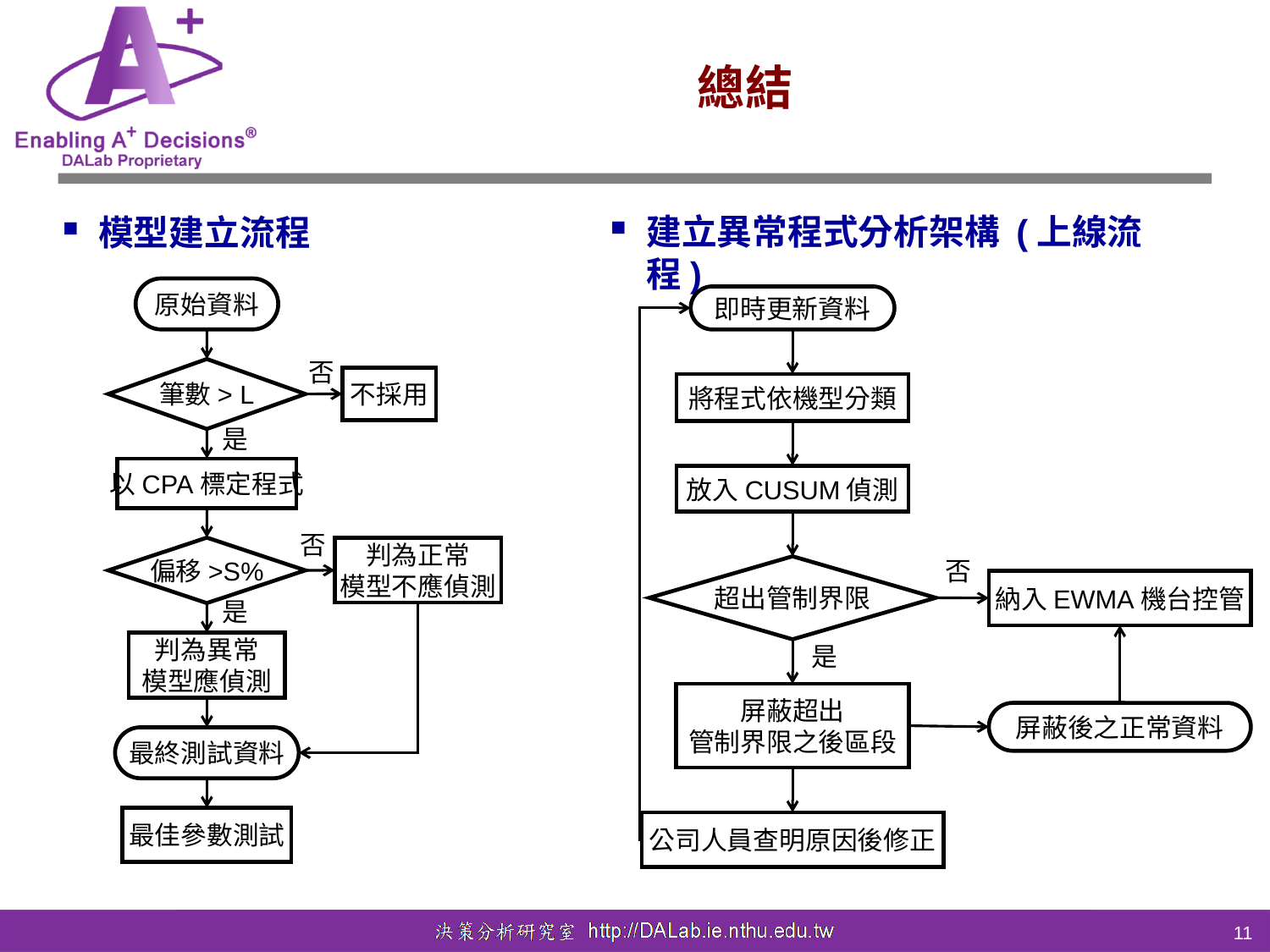

# 總結
建立異常程式分析架構 (上線流程)
模型建立流程
原始資料
否
筆數> L
不採用
是
以CPA標定程式
否
偏移>S%
判為正常
模型不應偵測
是
判為異常
模型應偵測
最終測試資料
最佳參數測試
即時更新資料
將程式依機型分類
放入CUSUM偵測
否
超出管制界限
納入EWMA機台控管
是
屏蔽超出
管制界限之後區段
屏蔽後之正常資料
公司人員查明原因後修正
11